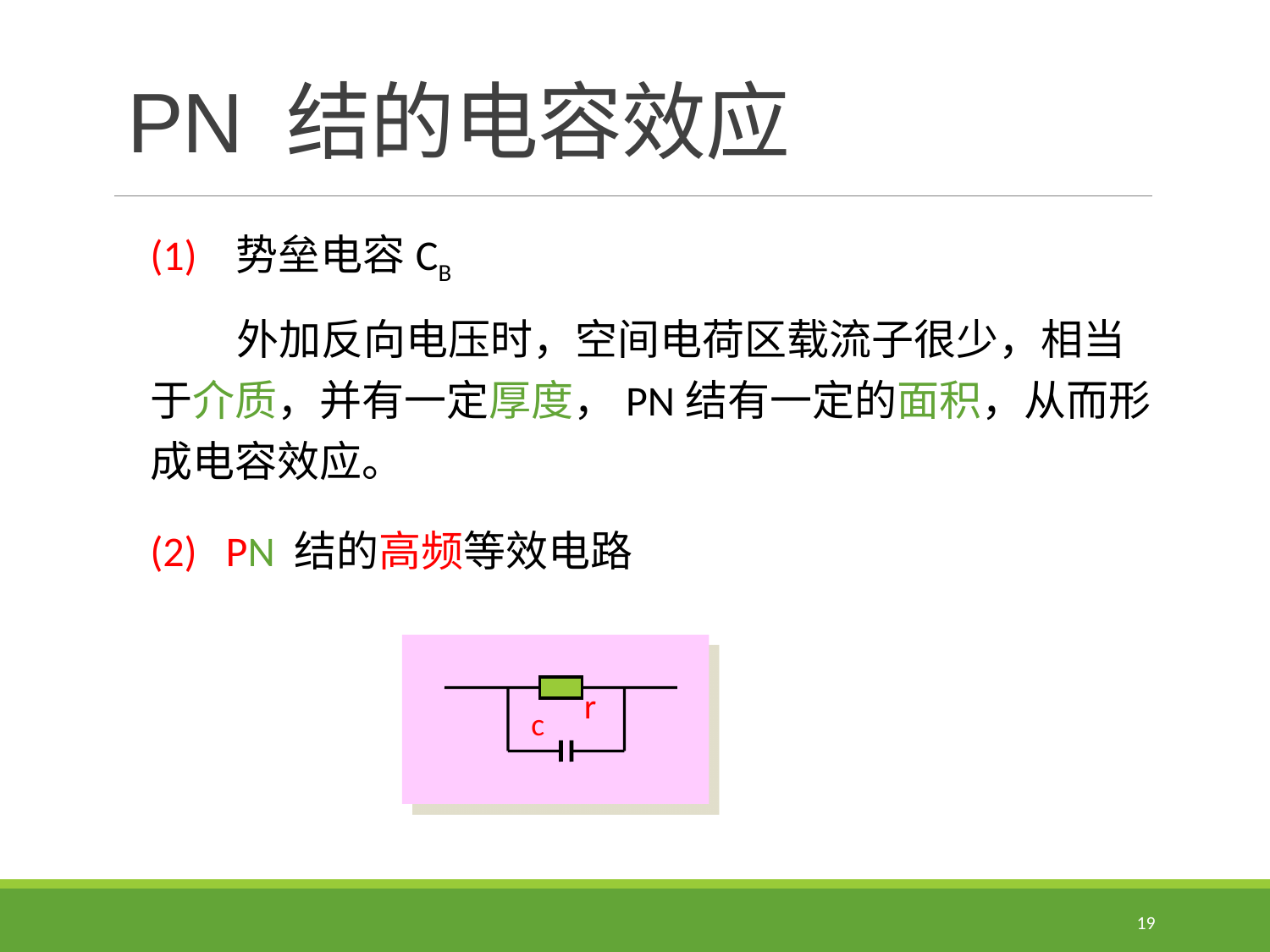

# PN 结的电容效应
(1)   势垒电容CB
        外加反向电压时，空间电荷区载流子很少，相当于介质，并有一定厚度，PN结有一定的面积，从而形成电容效应。
(2)   PN 结的高频等效电路

r
c
19